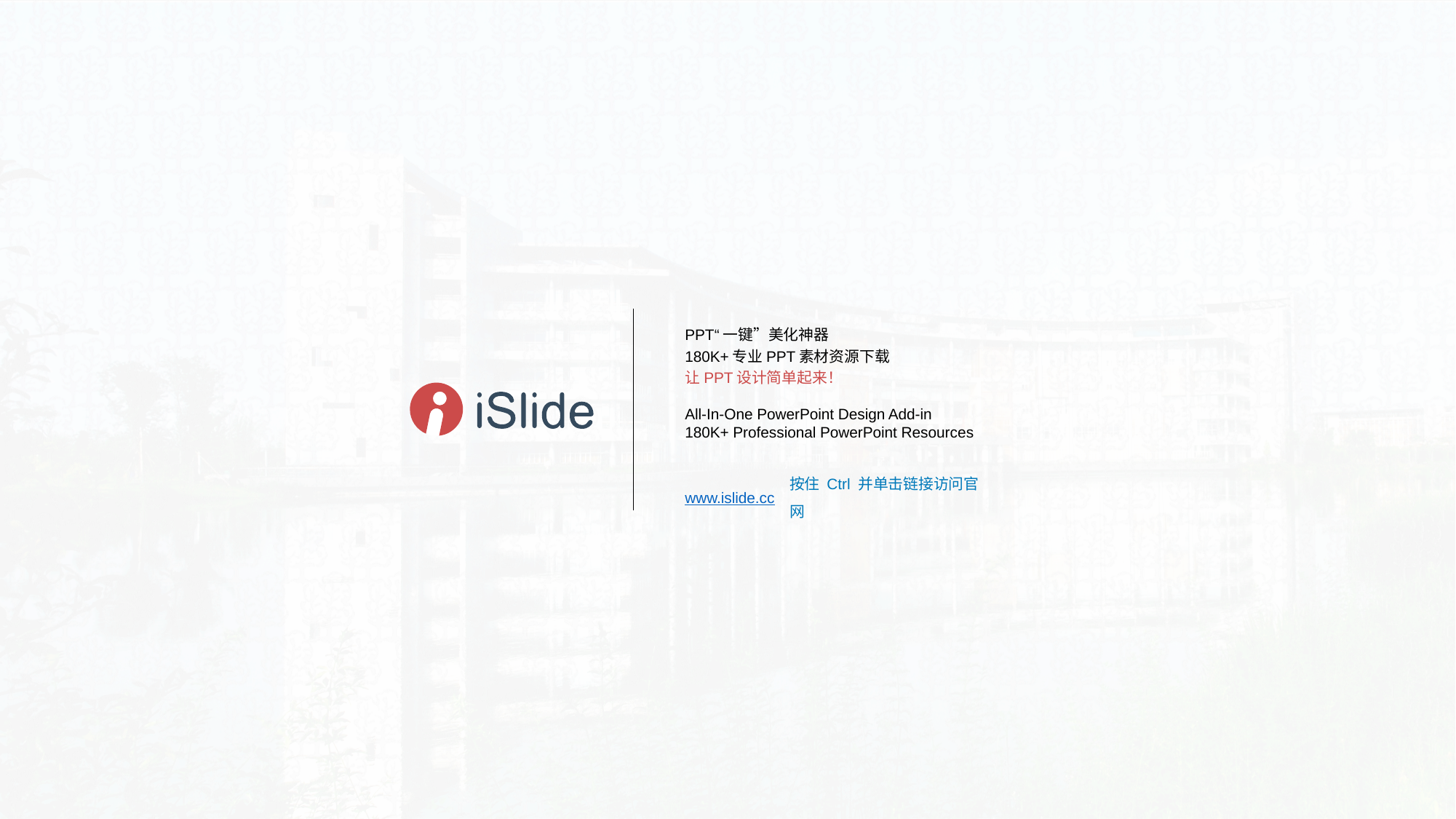

PPT“一键”美化神器
180K+专业PPT素材资源下载
让PPT设计简单起来！

All-In-One PowerPoint Design Add-in
180K+ Professional PowerPoint Resources
按住 Ctrl 并单击链接访问官网
www.islide.cc